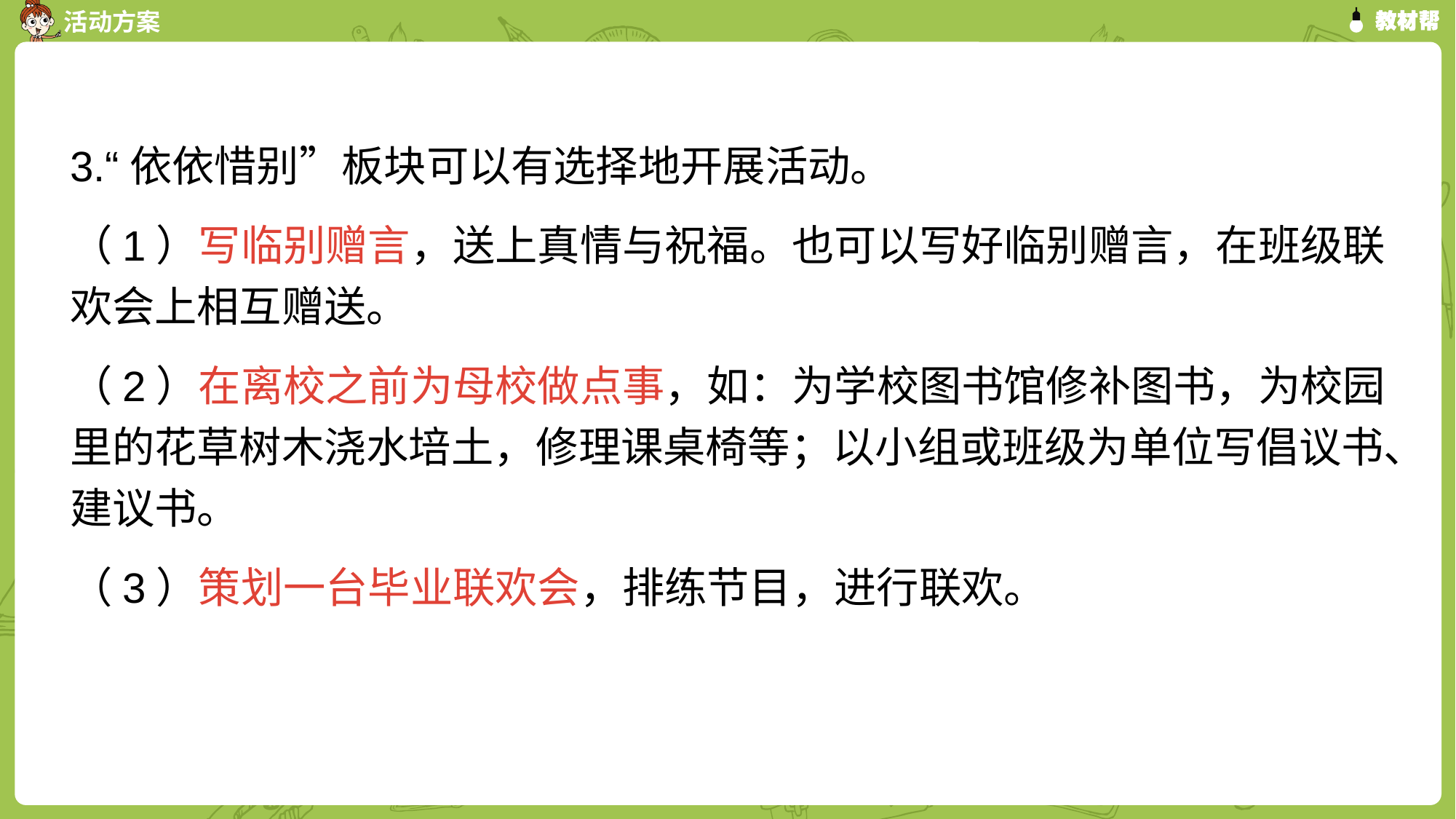

3.“依依惜别”板块可以有选择地开展活动。
（1）写临别赠言，送上真情与祝福。也可以写好临别赠言，在班级联欢会上相互赠送。
（2）在离校之前为母校做点事，如：为学校图书馆修补图书，为校园里的花草树木浇水培土，修理课桌椅等；以小组或班级为单位写倡议书、建议书。
（3）策划一台毕业联欢会，排练节目，进行联欢。